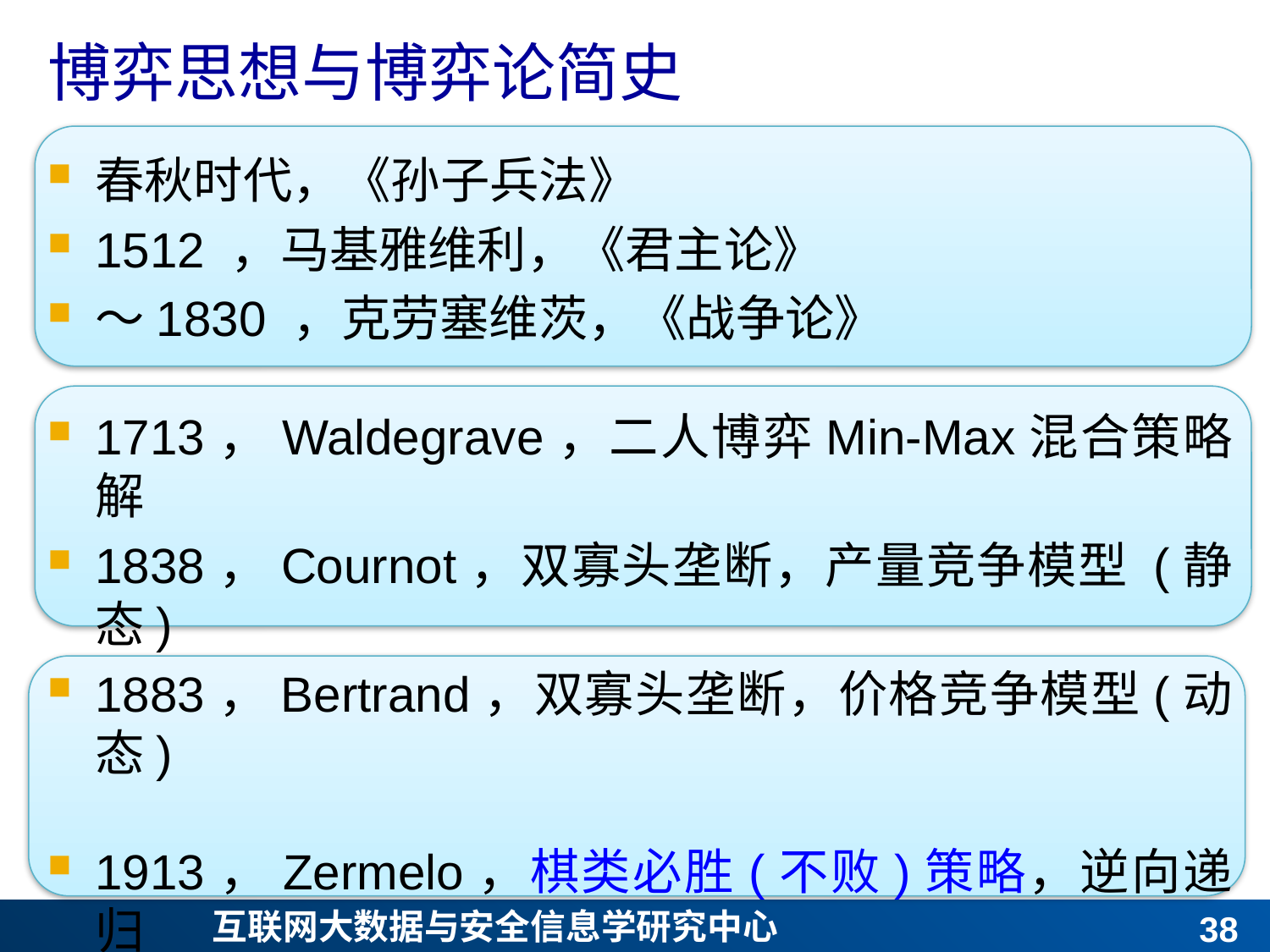

# 博弈思想与博弈论简史

春秋时代，《孙子兵法》
1512 ，马基雅维利，《君主论》
～1830 ，克劳塞维茨，《战争论》

1713，Waldegrave，二人博弈Min-Max混合策略解
1838，Cournot，双寡头垄断，产量竞争模型 (静态)
1883，Bertrand，双寡头垄断，价格竞争模型(动态)

1913，Zermelo，棋类必胜(不败)策略，逆向递归
1921，Borel，混合策略定义，Min-Max解
1928，Von Neumann & Morgenstern，Min-Max解

38